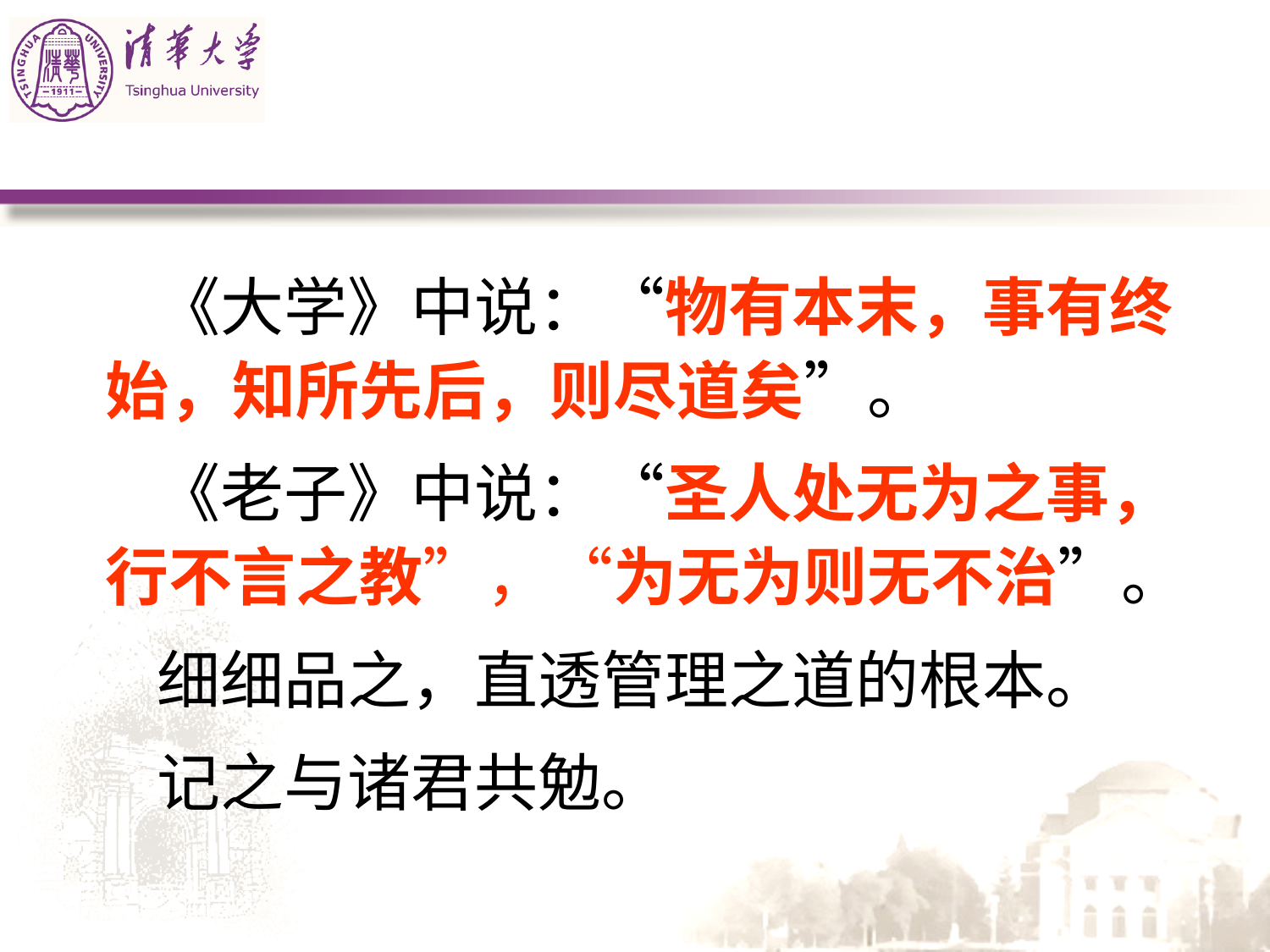

#

《大学》中说：“物有本末，事有终始，知所先后，则尽道矣”。
《老子》中说：“圣人处无为之事，行不言之教”，“为无为则无不治”。
细细品之，直透管理之道的根本。
记之与诸君共勉。